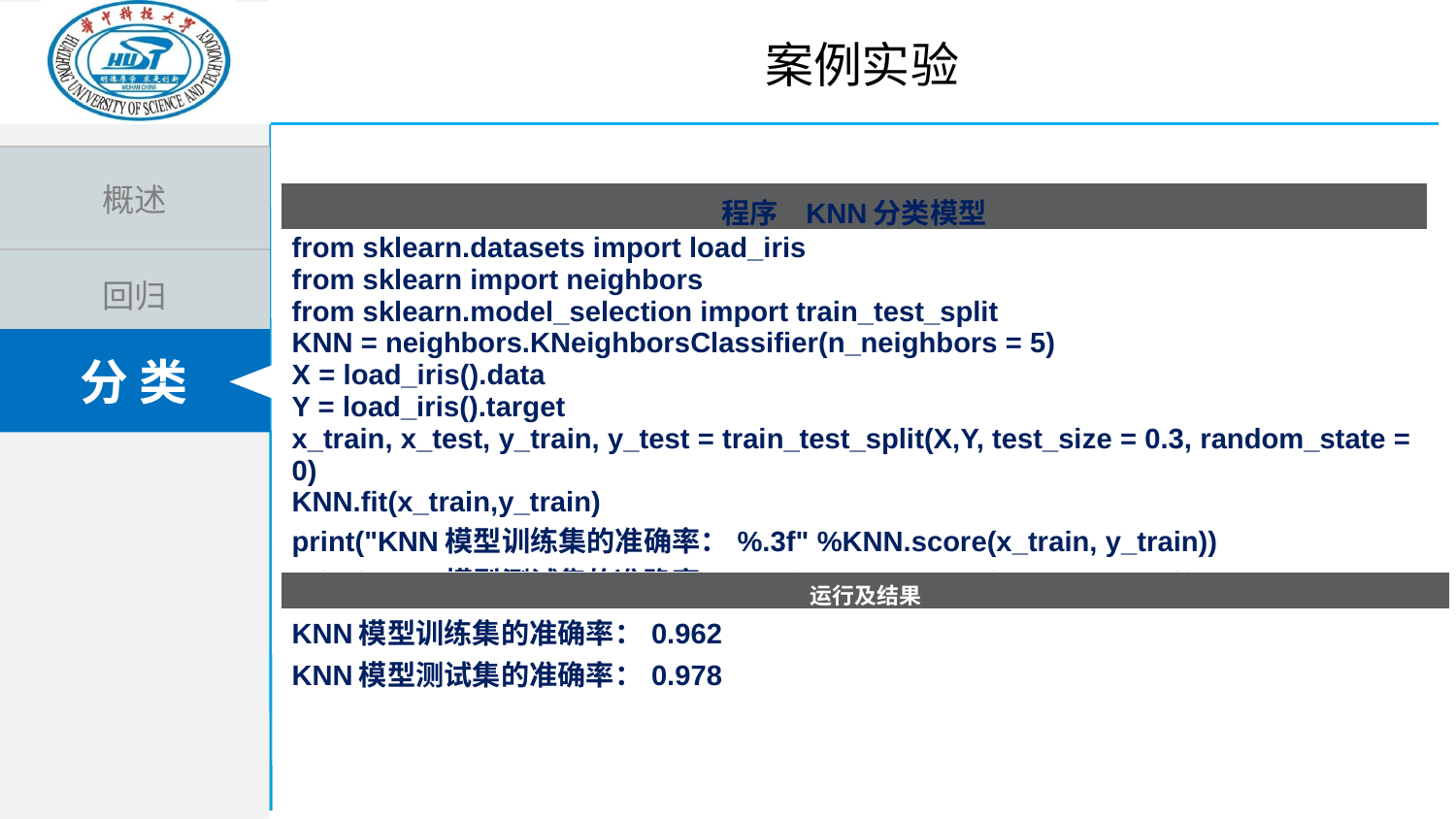

案例实验

| 程序 KNN分类模型 |
| --- |
| from sklearn.datasets import load\_iris from sklearn import neighbors from sklearn.model\_selection import train\_test\_split KNN = neighbors.KNeighborsClassifier(n\_neighbors = 5) X = load\_iris().data Y = load\_iris().target x\_train, x\_test, y\_train, y\_test = train\_test\_split(X,Y, test\_size = 0.3, random\_state = 0) KNN.fit(x\_train,y\_train) print("KNN模型训练集的准确率：%.3f" %KNN.score(x\_train, y\_train)) print("KNN模型测试集的准确率：%.3f" %KNN.score(x\_test, y\_test)) |
| 运行及结果 |
| --- |
| KNN模型训练集的准确率：0.962 KNN模型测试集的准确率：0.978 |